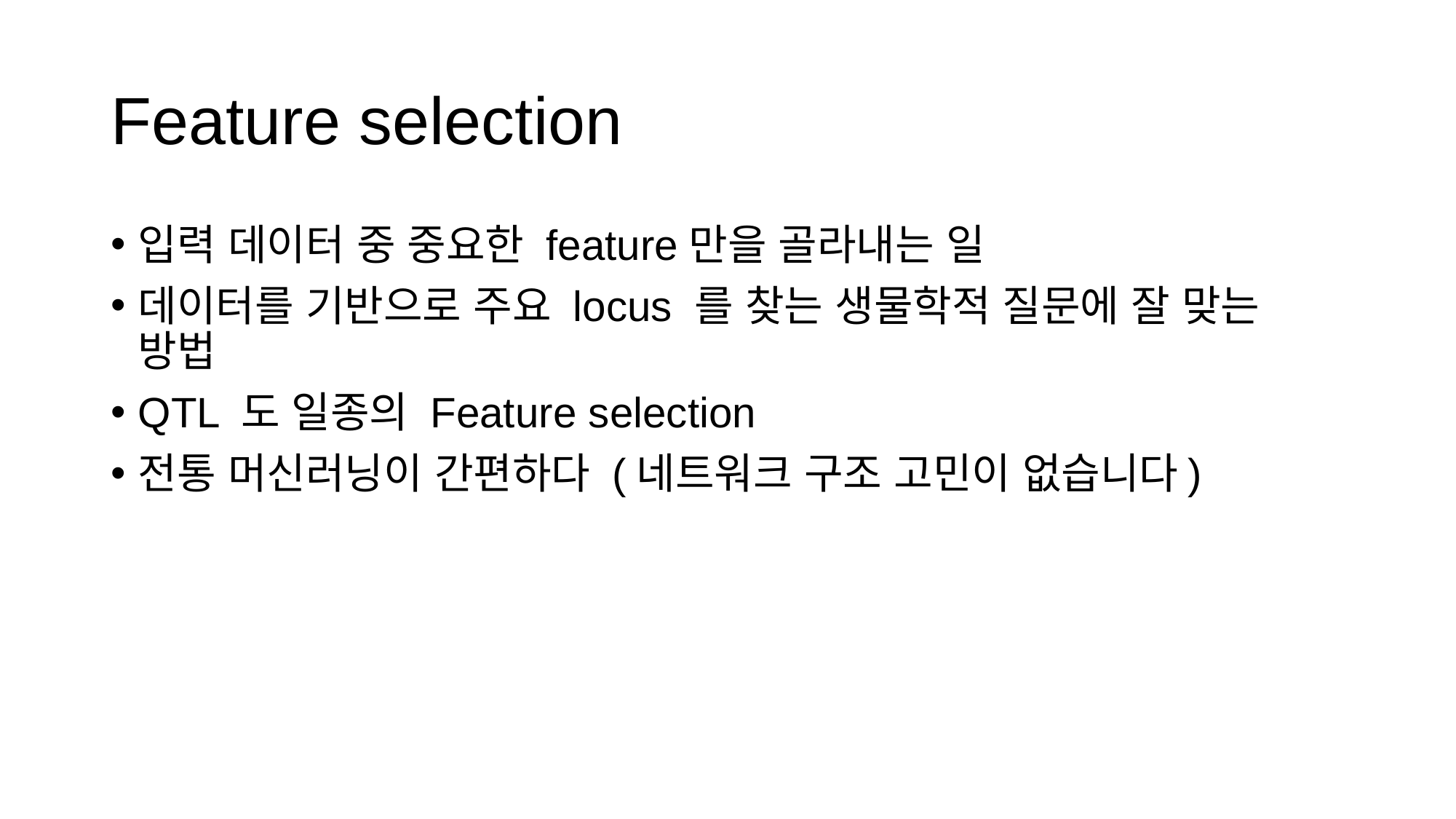

# Feature selection
입력 데이터 중 중요한 feature만을 골라내는 일
데이터를 기반으로 주요 locus 를 찾는 생물학적 질문에 잘 맞는 방법
QTL 도 일종의 Feature selection
전통 머신러닝이 간편하다 (네트워크 구조 고민이 없습니다)